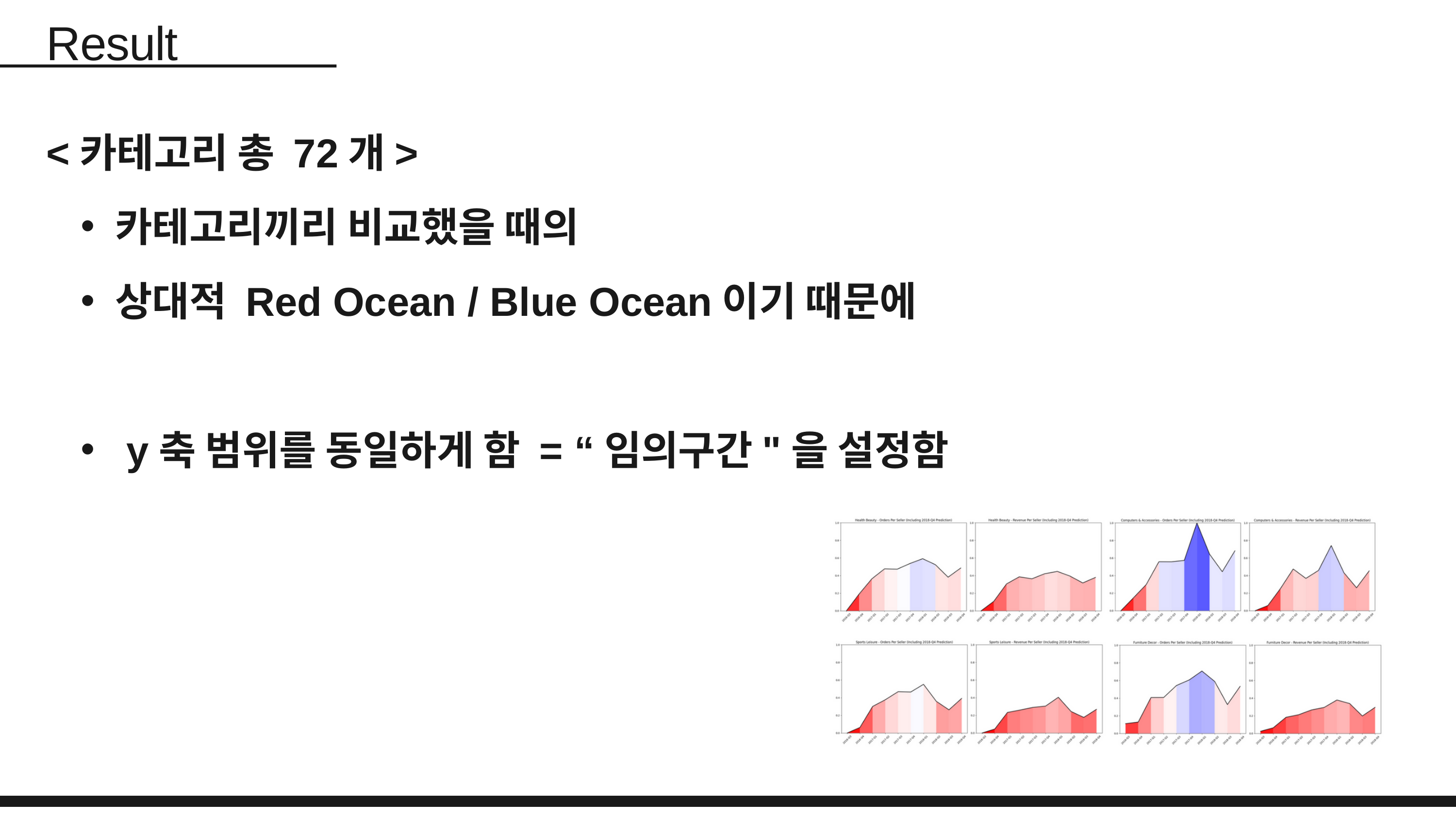

Result

<카테고리 총 72개>
카테고리끼리 비교했을 때의
상대적 Red Ocean / Blue Ocean이기 때문에

 y축 범위를 동일하게 함 = “임의구간"을 설정함